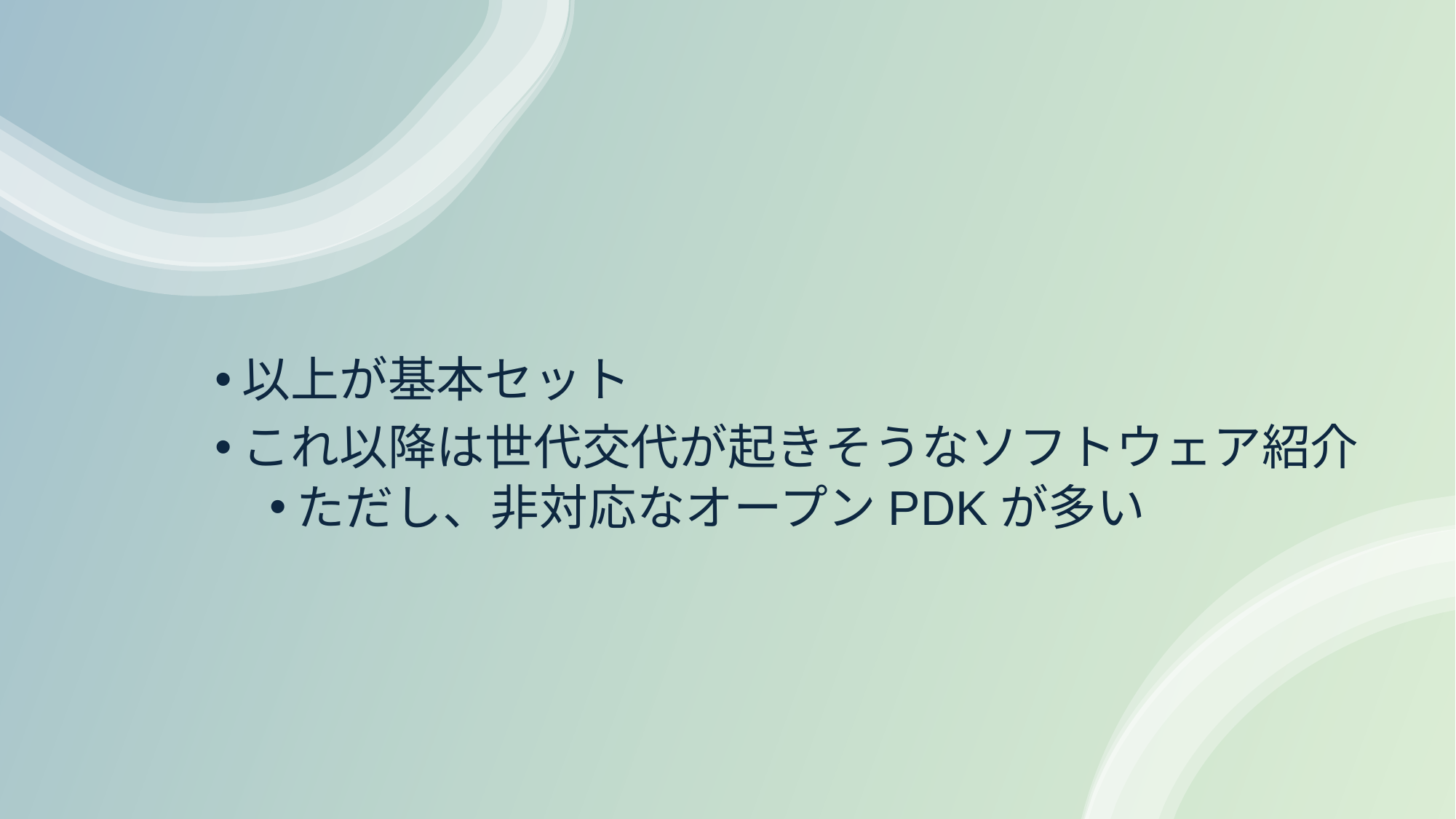

以上が基本セット
これ以降は世代交代が起きそうなソフトウェア紹介
ただし、非対応なオープンPDKが多い